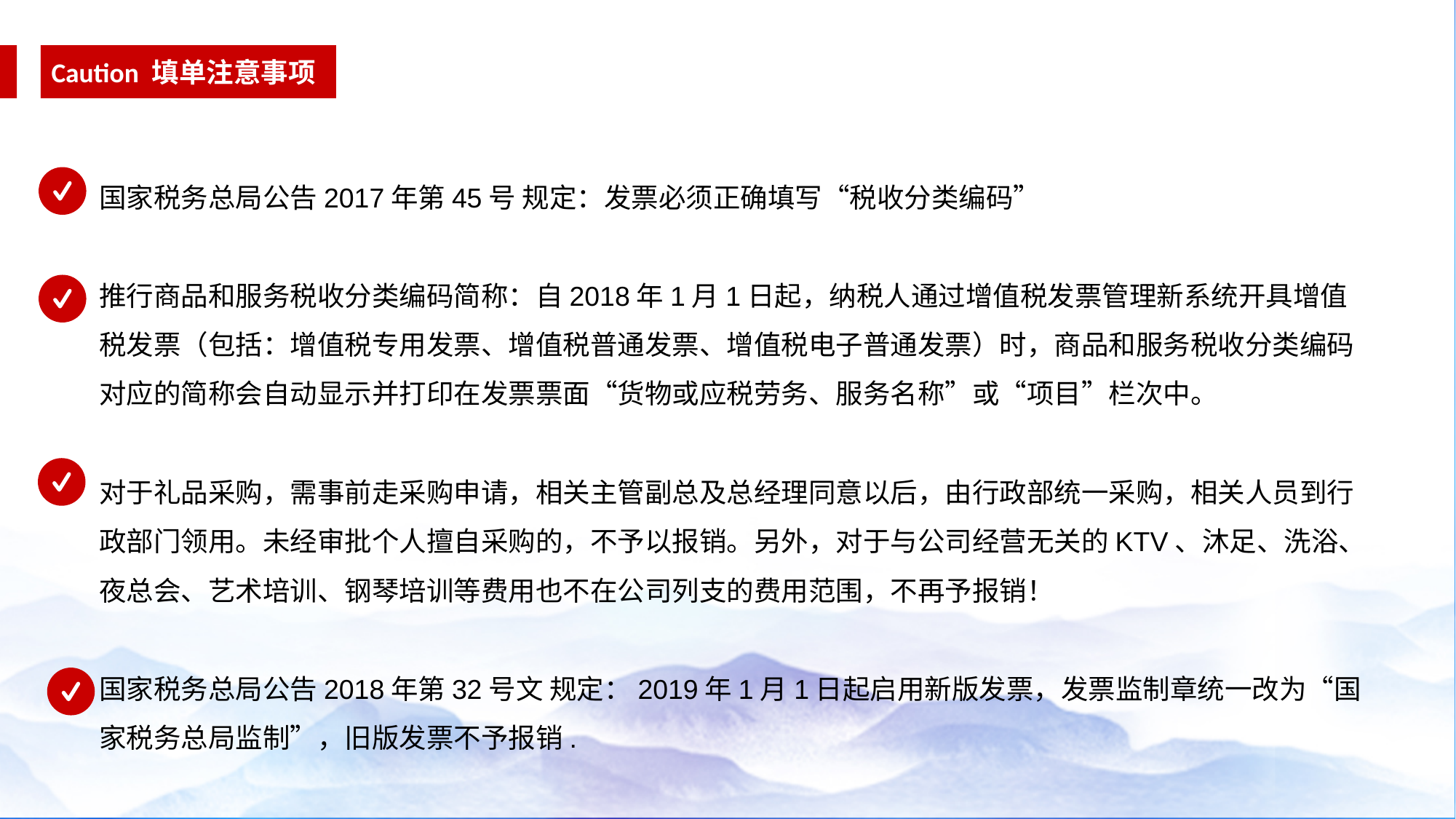

Caution 填单注意事项
国家税务总局公告2017年第45号 规定：发票必须正确填写“税收分类编码”

推行商品和服务税收分类编码简称：自2018年1月1日起，纳税人通过增值税发票管理新系统开具增值税发票（包括：增值税专用发票、增值税普通发票、增值税电子普通发票）时，商品和服务税收分类编码对应的简称会自动显示并打印在发票票面“货物或应税劳务、服务名称”或“项目”栏次中。

对于礼品采购，需事前走采购申请，相关主管副总及总经理同意以后，由行政部统一采购，相关人员到行政部门领用。未经审批个人擅自采购的，不予以报销。另外，对于与公司经营无关的KTV、沐足、洗浴、夜总会、艺术培训、钢琴培训等费用也不在公司列支的费用范围，不再予报销！

国家税务总局公告2018年第32号文 规定：2019年1月1日起启用新版发票，发票监制章统一改为“国家税务总局监制”，旧版发票不予报销.